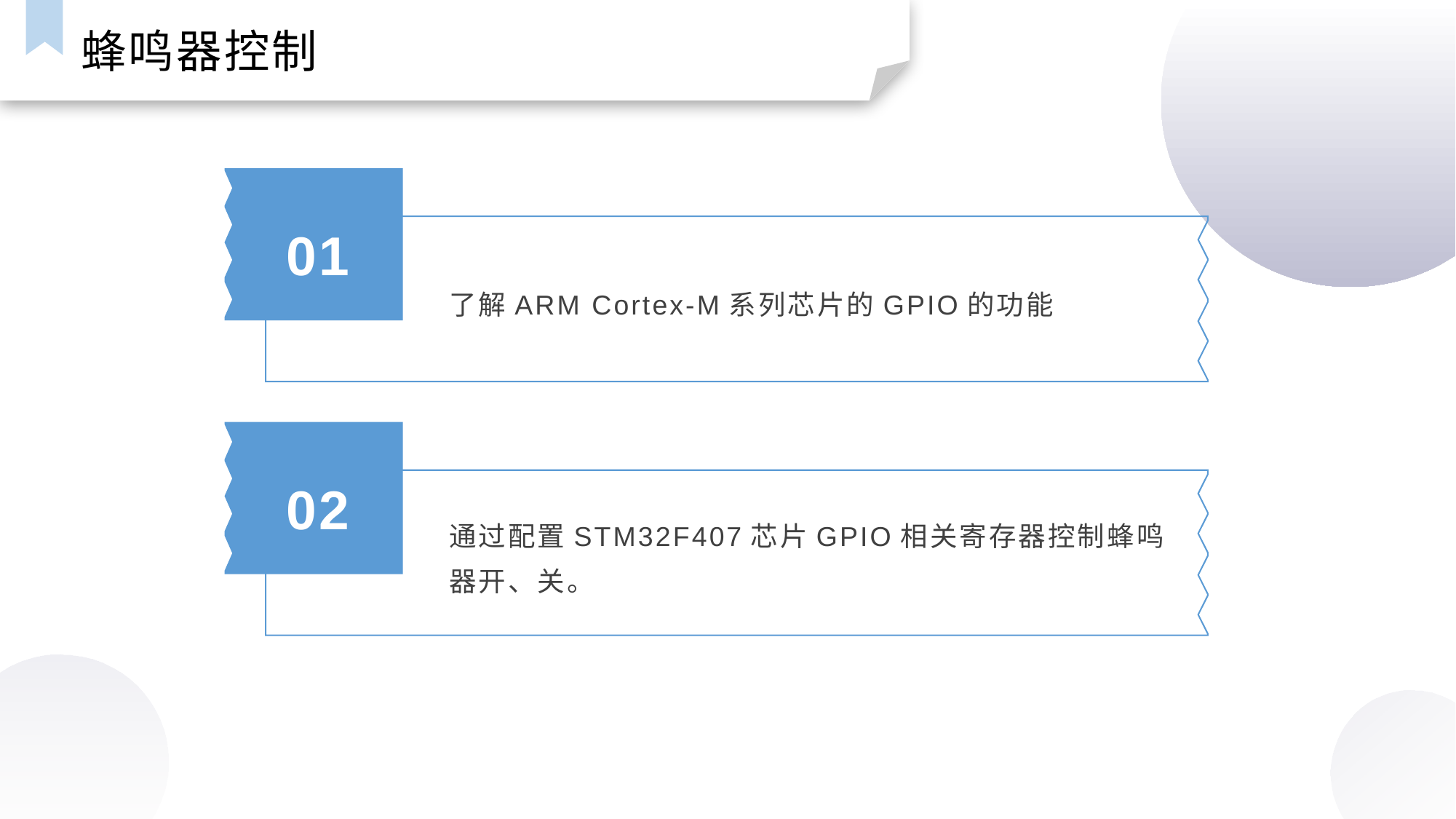

蜂鸣器控制

01

了解ARM Cortex-M系列芯片的GPIO的功能

02

通过配置STM32F407芯片GPIO相关寄存器控制蜂鸣器开、关。